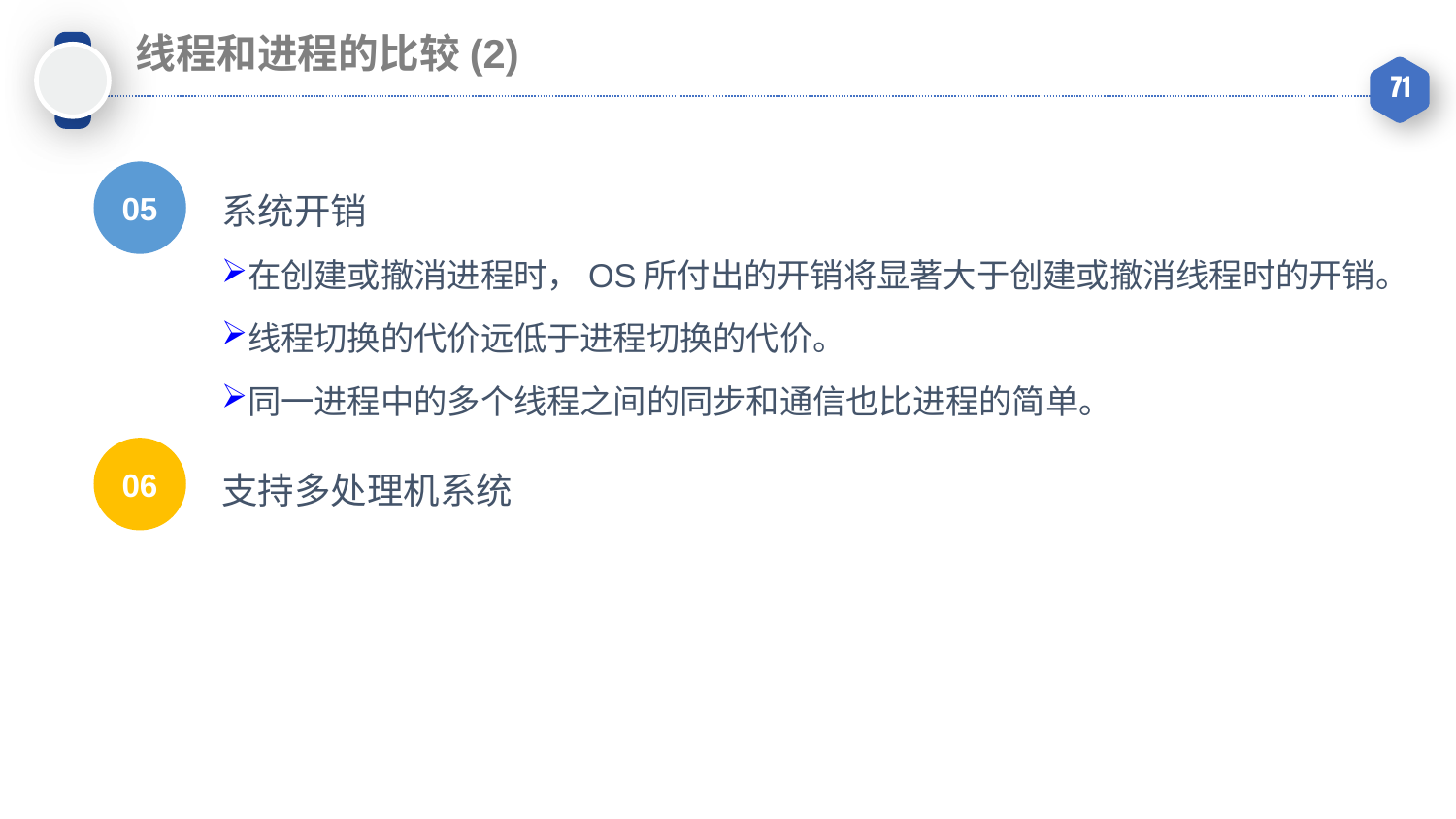

线程和进程的比较(2)
05
系统开销
在创建或撤消进程时，OS所付出的开销将显著大于创建或撤消线程时的开销。
线程切换的代价远低于进程切换的代价。
同一进程中的多个线程之间的同步和通信也比进程的简单。
06
支持多处理机系统